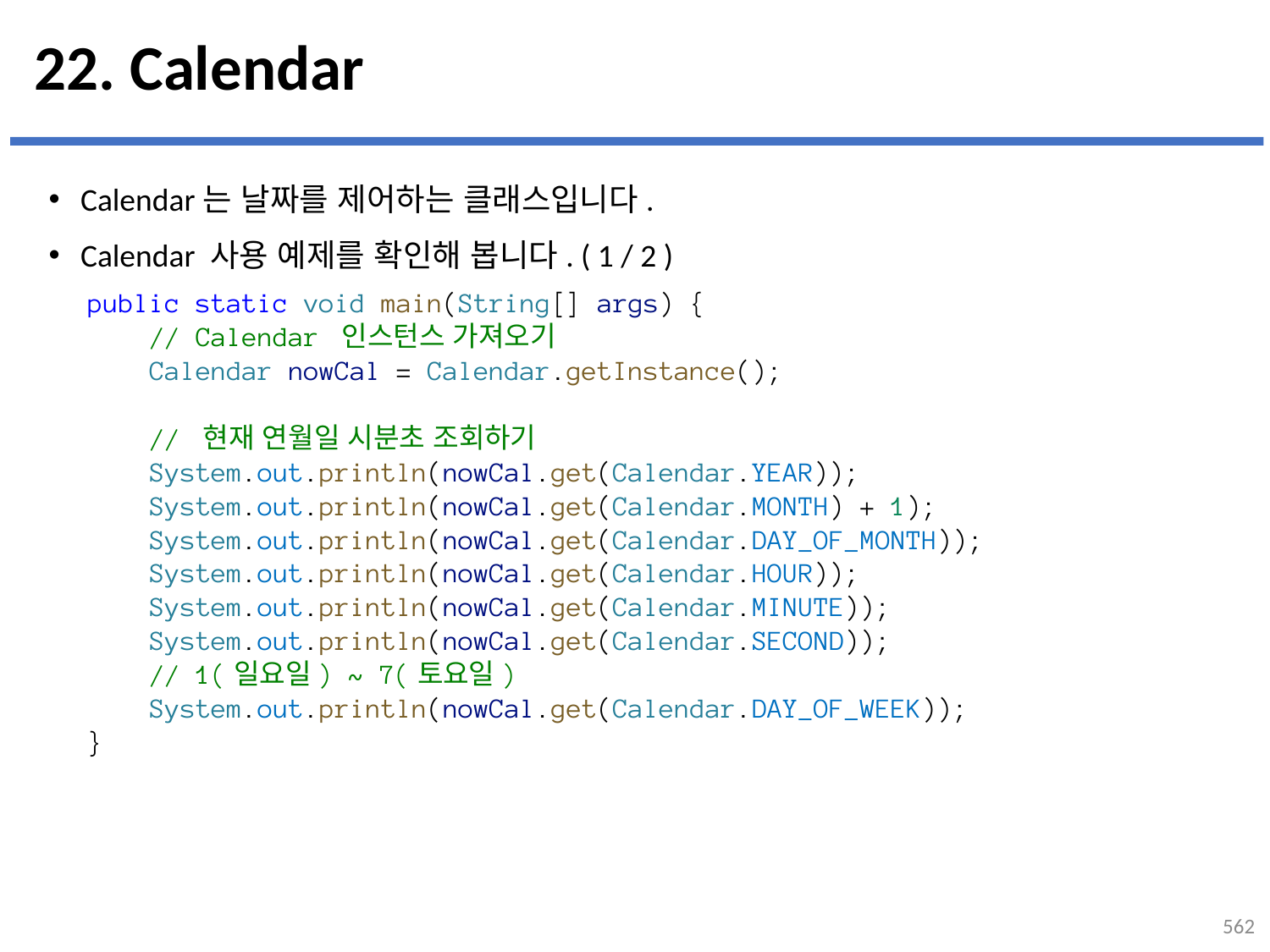

# 22. Calendar
Calendar는 날짜를 제어하는 클래스입니다.
Calendar 사용 예제를 확인해 봅니다. ( 1 / 2 )
public static void main(String[] args) {
    // Calendar 인스턴스 가져오기
    Calendar nowCal = Calendar.getInstance();
    // 현재 연월일 시분초 조회하기
    System.out.println(nowCal.get(Calendar.YEAR));
    System.out.println(nowCal.get(Calendar.MONTH) + 1);
    System.out.println(nowCal.get(Calendar.DAY_OF_MONTH));
    System.out.println(nowCal.get(Calendar.HOUR));
    System.out.println(nowCal.get(Calendar.MINUTE));
    System.out.println(nowCal.get(Calendar.SECOND));
    // 1(일요일) ~ 7(토요일)
    System.out.println(nowCal.get(Calendar.DAY_OF_WEEK));
}
562